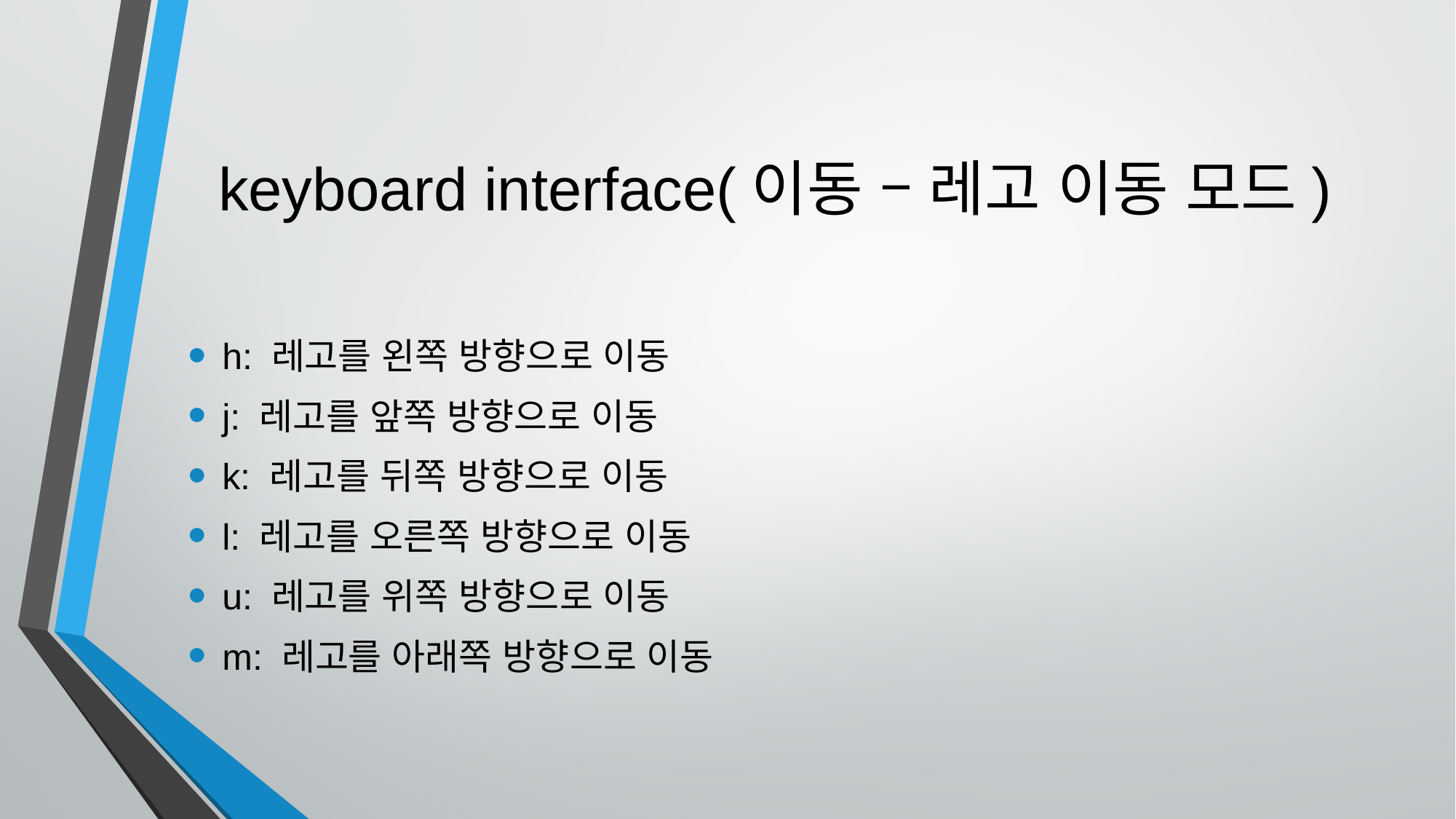

# keyboard interface(이동 – 레고 이동 모드)
h: 레고를 왼쪽 방향으로 이동
j: 레고를 앞쪽 방향으로 이동
k: 레고를 뒤쪽 방향으로 이동
l: 레고를 오른쪽 방향으로 이동
u: 레고를 위쪽 방향으로 이동
m: 레고를 아래쪽 방향으로 이동